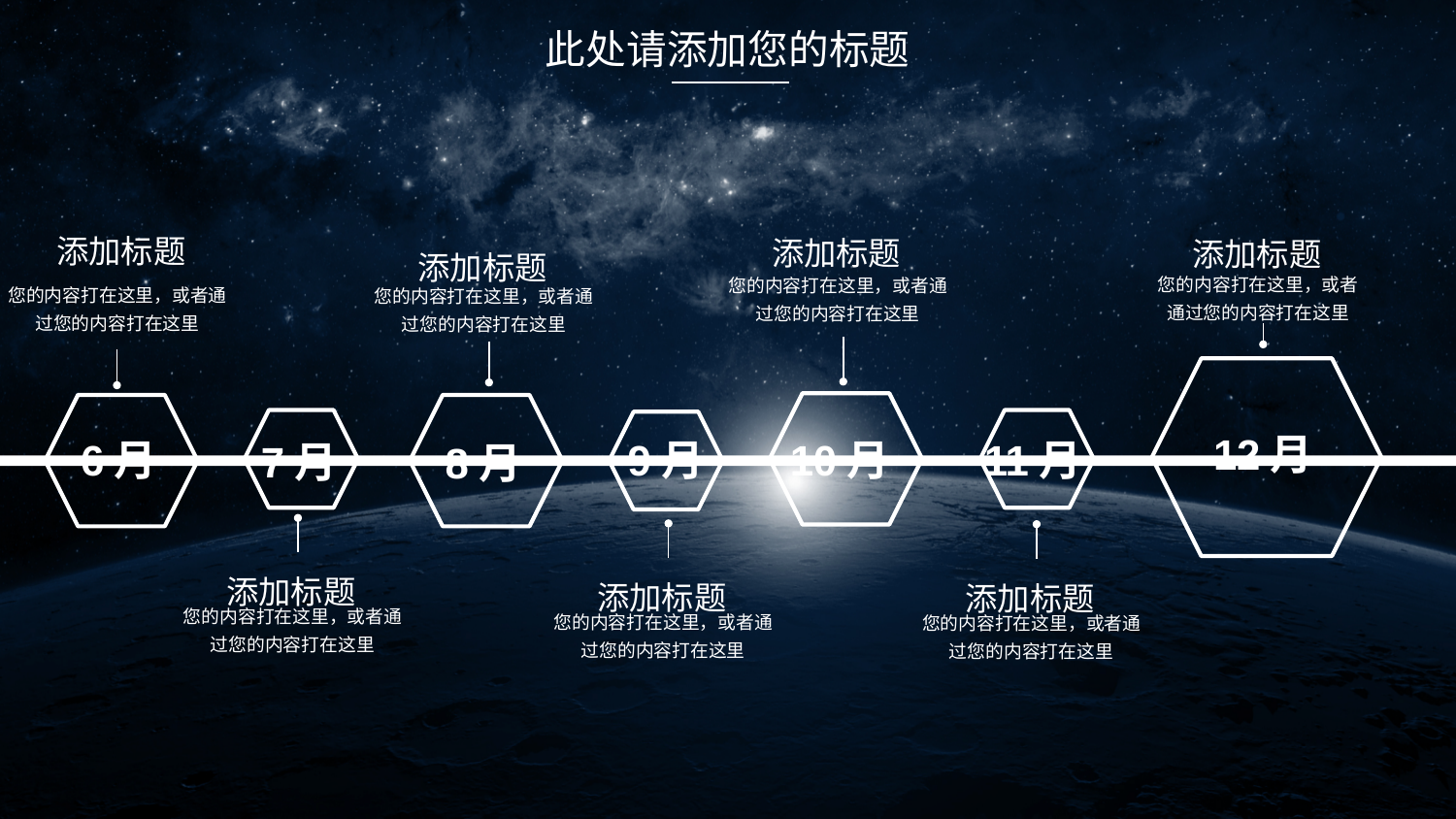

添加标题
您的内容打在这里，或者通过您的内容打在这里
添加标题
您的内容打在这里，或者通过您的内容打在这里
添加标题
您的内容打在这里，或者通过您的内容打在这里
添加标题
您的内容打在这里，或者通过您的内容打在这里

12月
6月
9月
10月
11月
7月
8月

添加标题
您的内容打在这里，或者通过您的内容打在这里
添加标题
您的内容打在这里，或者通过您的内容打在这里
添加标题
您的内容打在这里，或者通过您的内容打在这里